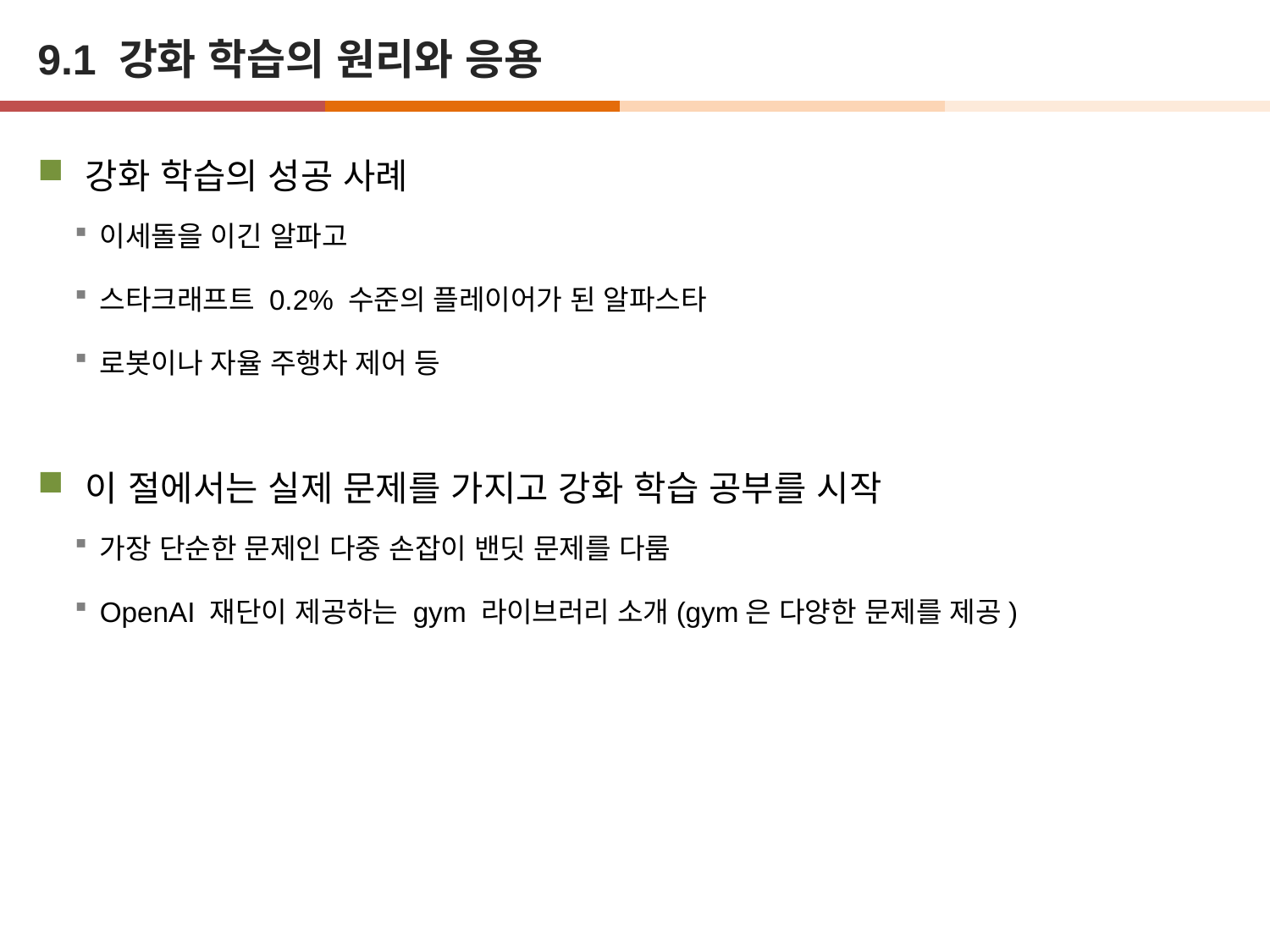

# 9.1 강화 학습의 원리와 응용
강화 학습의 성공 사례
이세돌을 이긴 알파고
스타크래프트 0.2% 수준의 플레이어가 된 알파스타
로봇이나 자율 주행차 제어 등

이 절에서는 실제 문제를 가지고 강화 학습 공부를 시작
가장 단순한 문제인 다중 손잡이 밴딧 문제를 다룸
OpenAI 재단이 제공하는 gym 라이브러리 소개(gym은 다양한 문제를 제공)